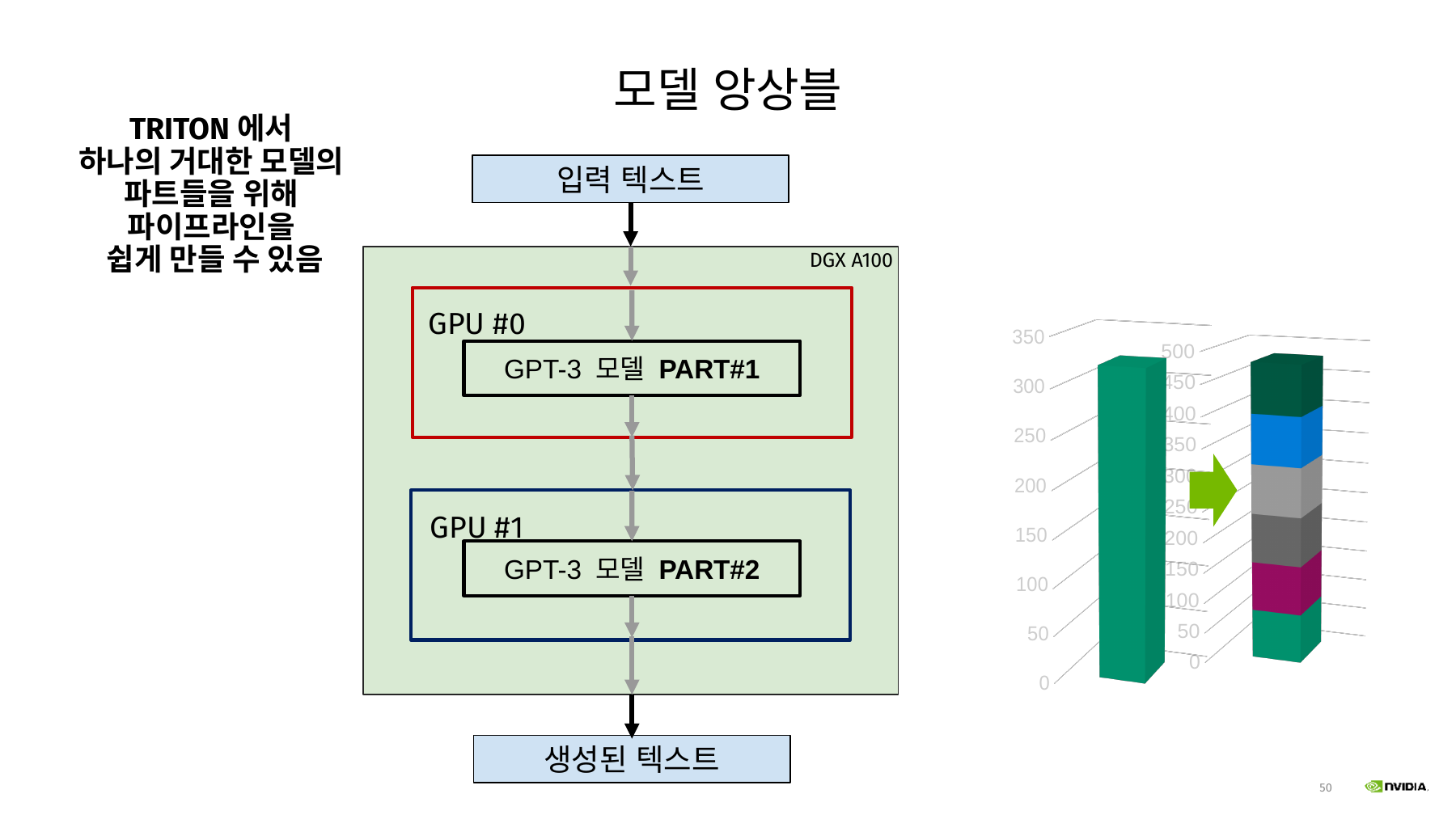

# 모델 앙상블
TRITON에서
하나의 거대한 모델의
파트들을 위해
파이프라인을
쉽게 만들 수 있음
입력 텍스트

[unsupported chart]

DGX A100

[unsupported chart]

GPU #0
GPT-3 모델 PART#1

GPU #1
GPT-3 모델 PART#2
생성된 텍스트